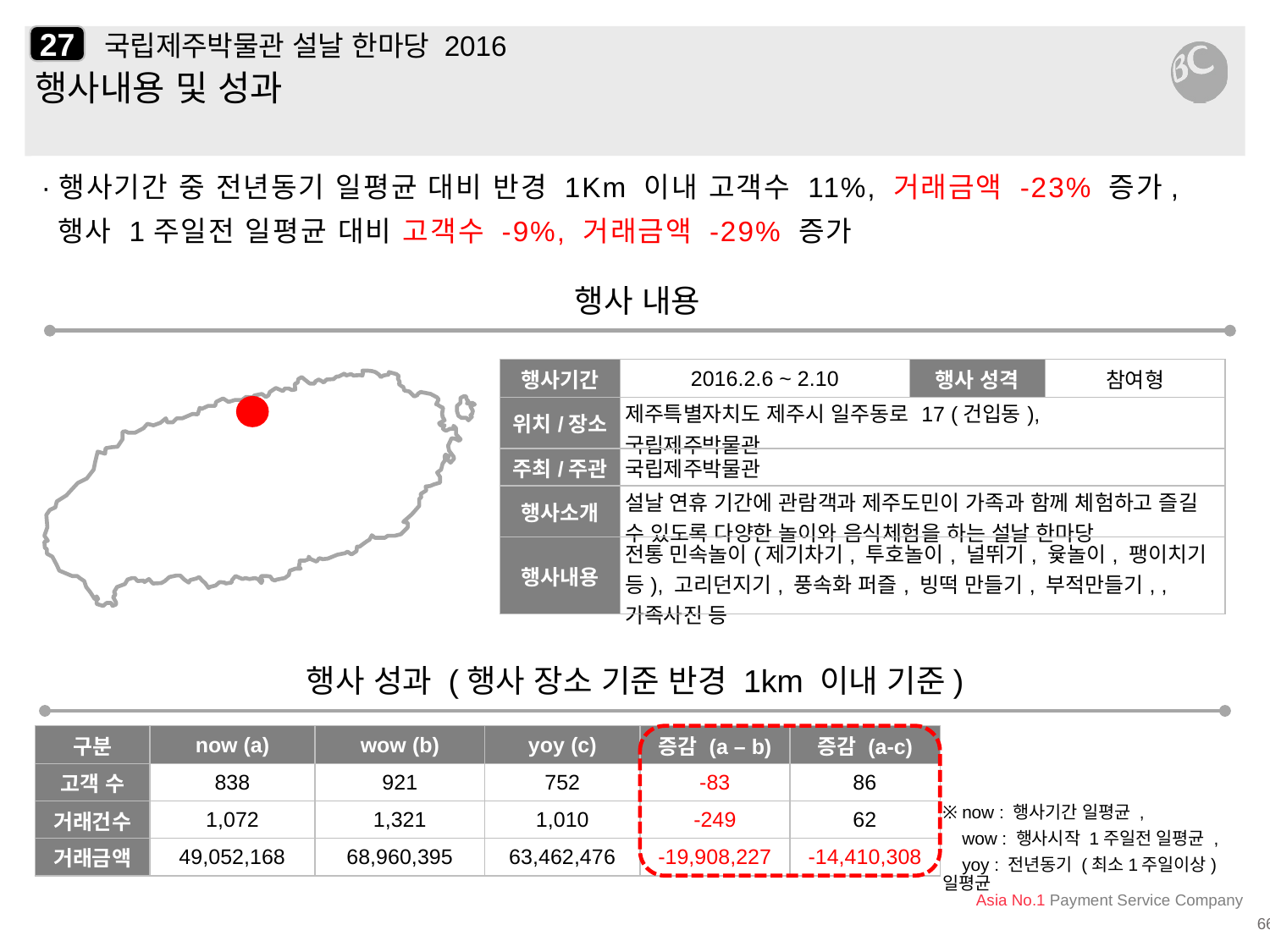

27
# 국립제주박물관 설날 한마당 2016
행사내용 및 성과
·행사기간 중 전년동기 일평균 대비 반경 1Km 이내 고객수 11%, 거래금액 -23% 증가,
 행사 1주일전 일평균 대비 고객수 -9%, 거래금액 -29% 증가
행사 내용
| 행사기간 | 2016.2.6 ~ 2.10 | 행사 성격 | 참여형 |
| --- | --- | --- | --- |
| 위치/장소 | 제주특별자치도 제주시 일주동로 17 (건입동), 국립제주박물관 |  |  |
| 주최/주관 | 국립제주박물관 |  |  |
| 행사소개 | 설날 연휴 기간에 관람객과 제주도민이 가족과 함께 체험하고 즐길 수 있도록 다양한 놀이와 음식체험을 하는 설날 한마당 |  |  |
| 행사내용 | 전통 민속놀이(제기차기, 투호놀이, 널뛰기, 윷놀이, 팽이치기 등), 고리던지기, 풍속화 퍼즐, 빙떡 만들기, 부적만들기, , 가족사진 등 |  |  |

행사 성과 (행사 장소 기준 반경 1km 이내 기준)
| 구분 | now (a) | wow (b) | yoy (c) | 증감 (a – b) | 증감 (a-c) |
| --- | --- | --- | --- | --- | --- |
| 고객 수 | 838 | 921 | 752 | -83 | 86 |
| 거래건수 | 1,072 | 1,321 | 1,010 | -249 | 62 |
| 거래금액 | 49,052,168 | 68,960,395 | 63,462,476 | -19,908,227 | -14,410,308 |

※ now : 행사기간 일평균 ,
    wow : 행사시작 1주일전 일평균 ,
    yoy : 전년동기 (최소1주일이상) 일평균